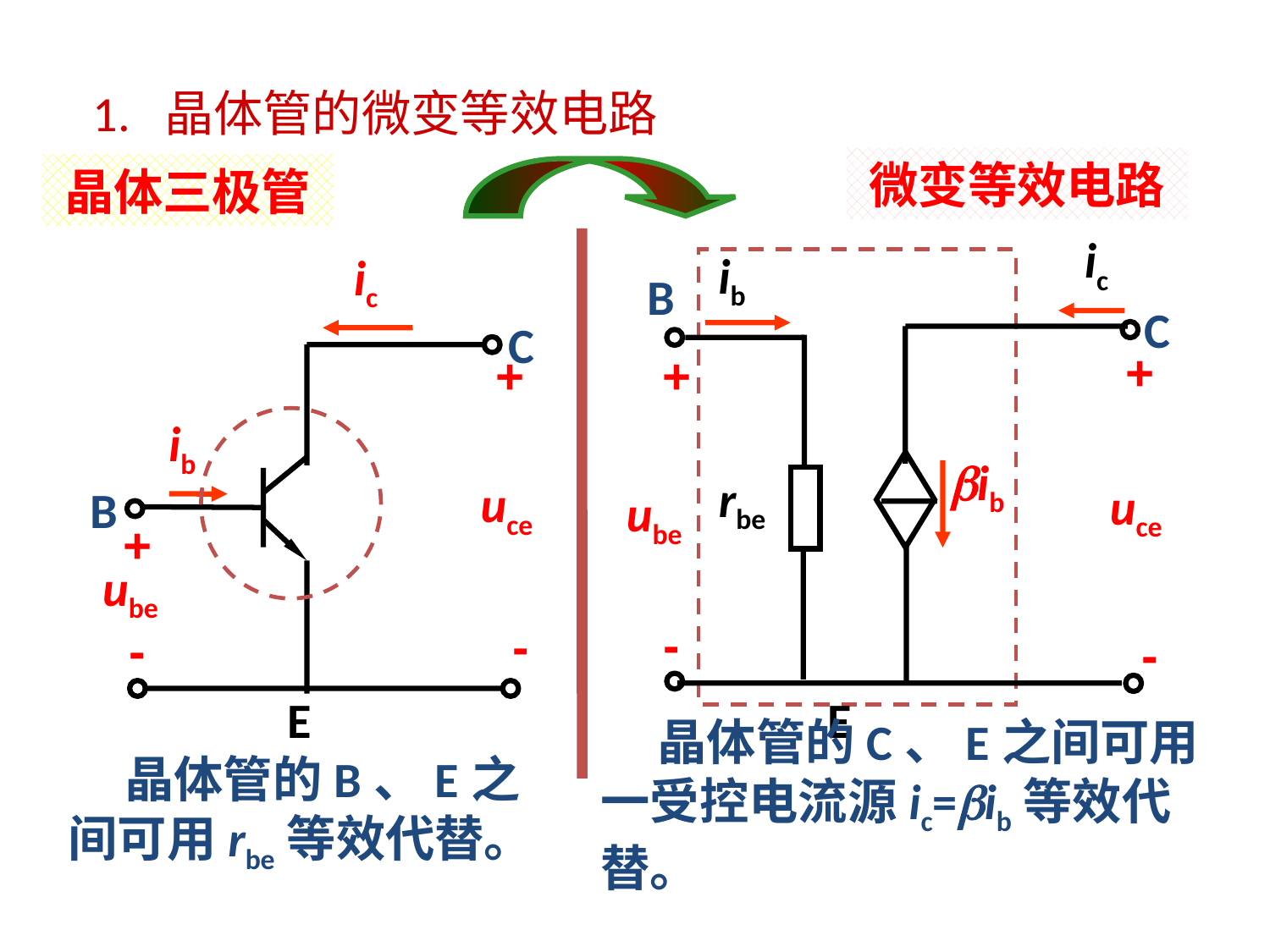

1.  晶体管的微变等效电路
微变等效电路
晶体三极管

ic

ib

ic

B

rbe

E
C

C
B
E
+
uce
-

+
uce
-
+
ube
-

ib

βib

+
ube
-
    晶体管的C、E之间可用一受控电流源ic=βib等效代替。
    晶体管的B、E之间可用rbe等效代替。